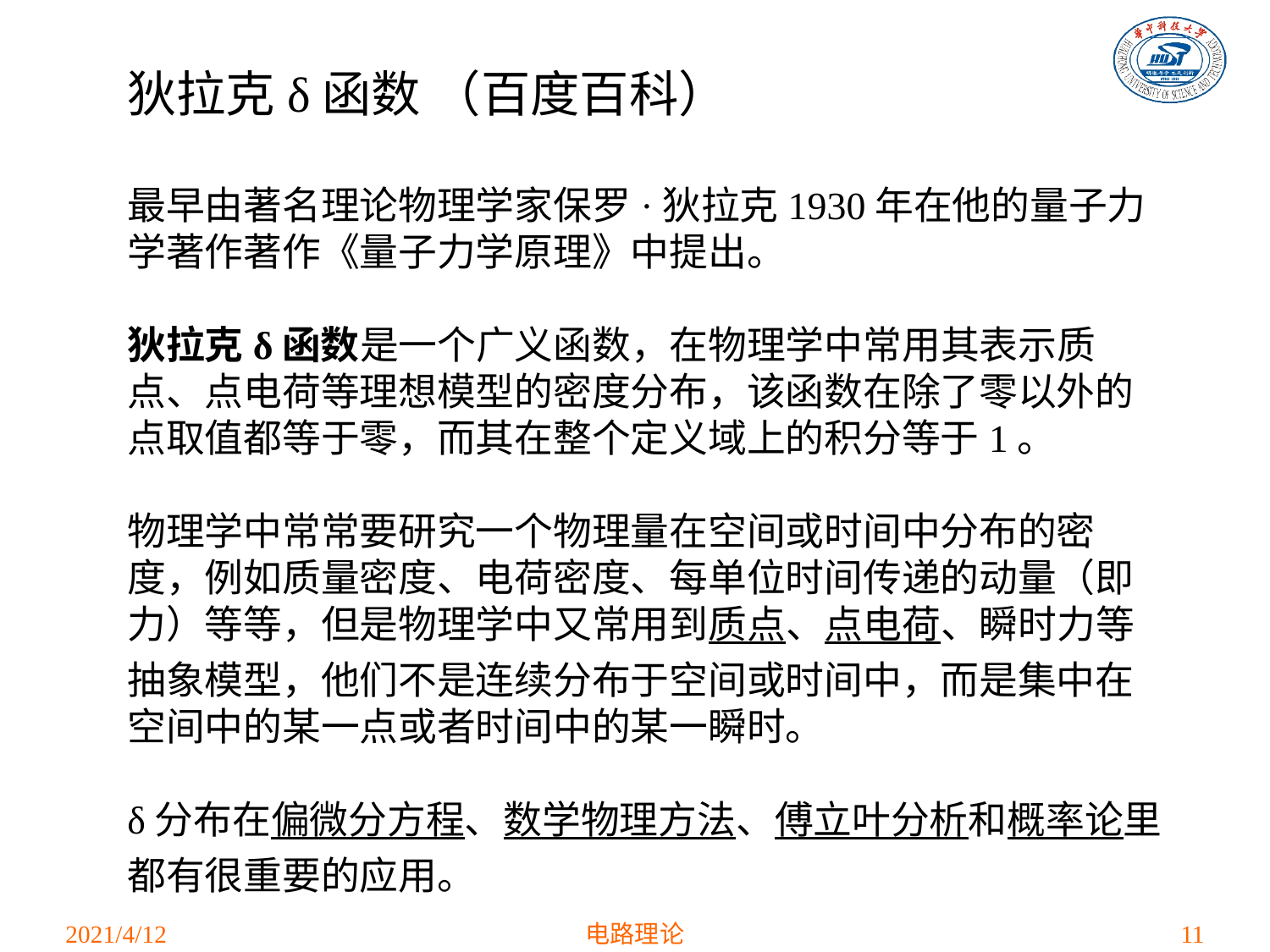

狄拉克δ函数 （百度百科）

最早由著名理论物理学家保罗·狄拉克1930年在他的量子力学著作著作《量子力学原理》中提出。

狄拉克δ函数是一个广义函数，在物理学中常用其表示质点、点电荷等理想模型的密度分布，该函数在除了零以外的点取值都等于零，而其在整个定义域上的积分等于1。

物理学中常常要研究一个物理量在空间或时间中分布的密度，例如质量密度、电荷密度、每单位时间传递的动量（即力）等等，但是物理学中又常用到质点、点电荷、瞬时力等抽象模型，他们不是连续分布于空间或时间中，而是集中在空间中的某一点或者时间中的某一瞬时。

δ分布在偏微分方程、数学物理方法、傅立叶分析和概率论里都有很重要的应用。
2021/4/12
电路理论
11